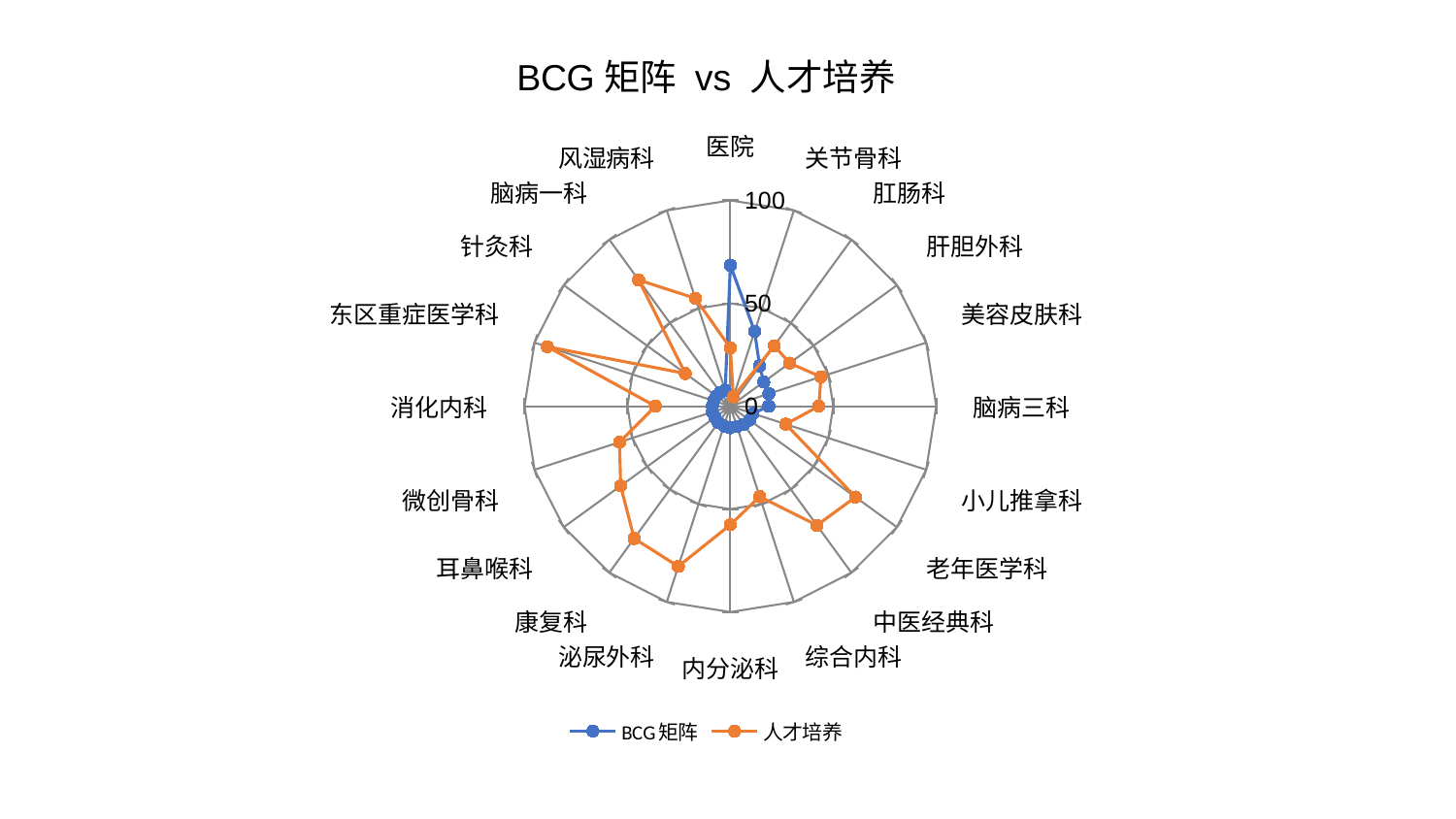

### Chart: BCG矩阵 vs 人才培养

| Category | BCG矩阵 | 人才培养 |
|---|---|---|
| 医院 | 68.52547125294248 | 28.263621926731684 |
| 关节骨科 | 38.20016048199426 | 4.764062319064291 |
| 肛肠科 | 24.20158674822101 | 36.33688322383447 |
| 肝胆外科 | 20.038416766297953 | 35.5752021284307 |
| 美容皮肤科 | 19.724909388313264 | 46.293145655712316 |
| 脑病三科 | 18.673833893126904 | 42.99853583435566 |
| 小儿推拿科 | 11.512549614066101 | 28.31586014569204 |
| 老年医学科 | 11.508962933388418 | 75.14909680281933 |
| 中医经典科 | 10.91289607054751 | 71.53540608331781 |
| 综合内科 | 10.489370449853757 | 46.20896461740161 |
| 内分泌科 | 10.482088472494263 | 57.603336970596864 |
| 泌尿外科 | 10.078195781185325 | 81.86010692923976 |
| 康复科 | 9.89382991903243 | 79.47683968383474 |
| 耳鼻喉科 | 9.233506660040886 | 65.86725150567095 |
| 微创骨科 | 9.194917155108605 | 56.59984796633608 |
| 消化内科 | 8.721073502363042 | 36.43954948456821 |
| 东区重症医学科 | 8.449113483517033 | 93.53064679534265 |
| 针灸科 | 8.4419849091973 | 27.091109713400446 |
| 脑病一科 | 8.29805461896681 | 75.78077336846981 |
| 风湿病科 | 8.066326486037166 | 55.13707327726646 |
84